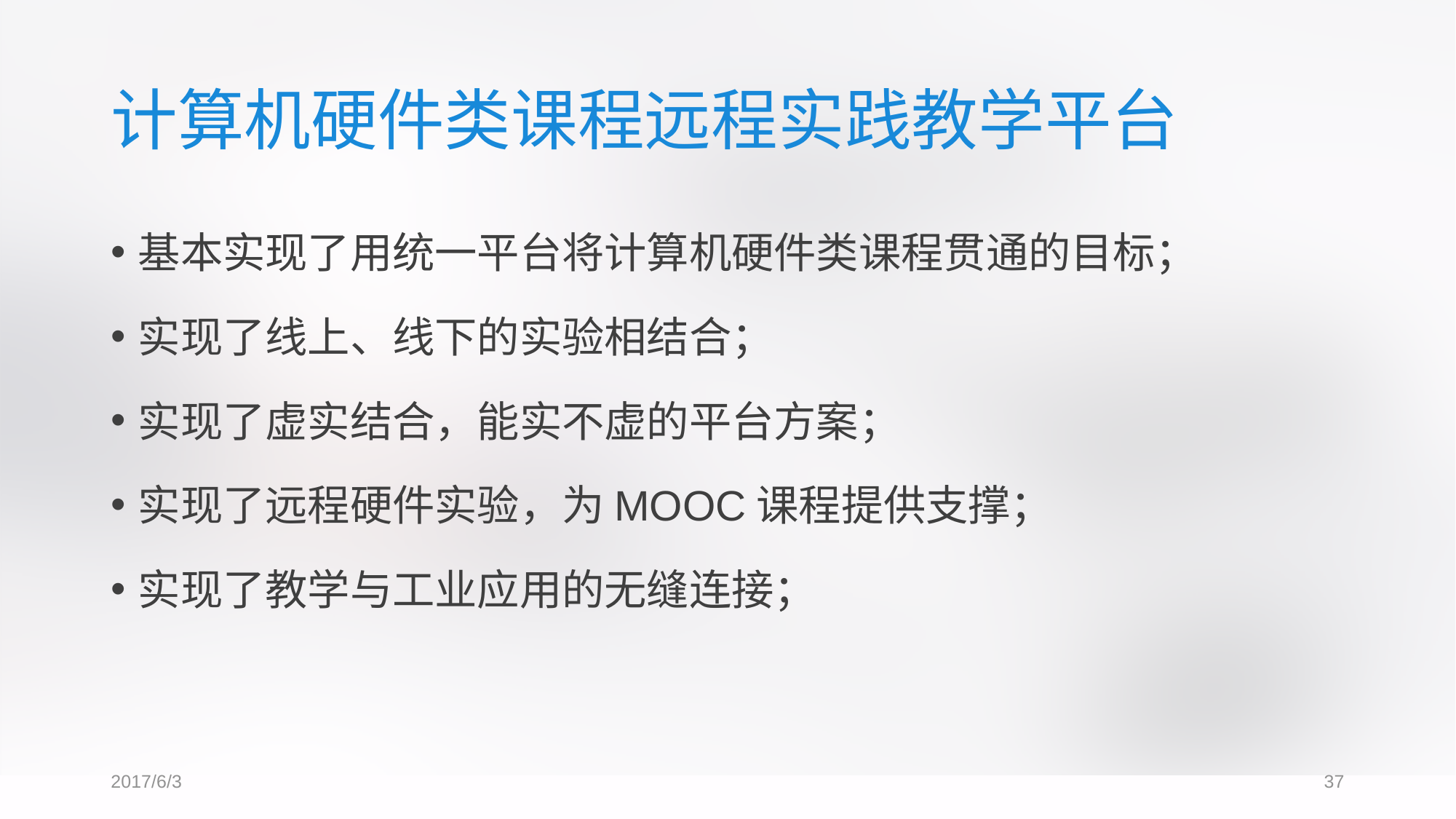

# 计算机硬件类课程远程实践教学平台
基本实现了用统一平台将计算机硬件类课程贯通的目标；
实现了线上、线下的实验相结合；
实现了虚实结合，能实不虚的平台方案；
实现了远程硬件实验，为MOOC课程提供支撑；
实现了教学与工业应用的无缝连接；

2017/6/3
37